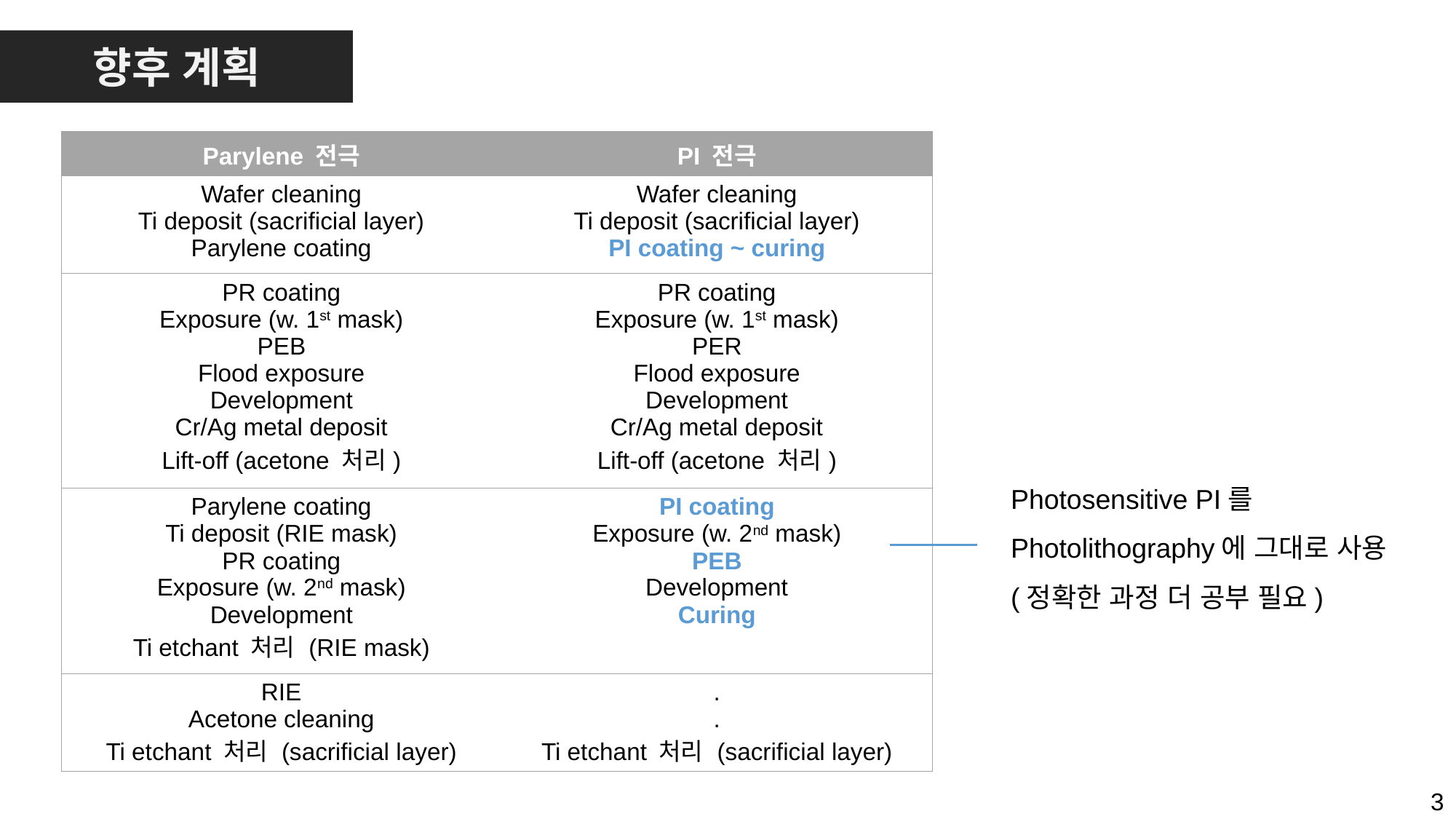

향후 계획
| Parylene 전극 | PI 전극 |
| --- | --- |
| Wafer cleaning Ti deposit (sacrificial layer) Parylene coating | Wafer cleaning Ti deposit (sacrificial layer) PI coating ~ curing |
| PR coating Exposure (w. 1st mask) PEB Flood exposure Development Cr/Ag metal deposit Lift-off (acetone 처리) | PR coating Exposure (w. 1st mask) PER Flood exposure Development Cr/Ag metal deposit Lift-off (acetone 처리) |
| Parylene coating Ti deposit (RIE mask) PR coating Exposure (w. 2nd mask) Development Ti etchant 처리 (RIE mask) | PI coating Exposure (w. 2nd mask) PEB Development Curing |
| RIE Acetone cleaning Ti etchant 처리 (sacrificial layer) | . . Ti etchant 처리 (sacrificial layer) |
a)
b)
Photosensitive PI를
Photolithography에 그대로 사용
(정확한 과정 더 공부 필요)
c)
d)
3